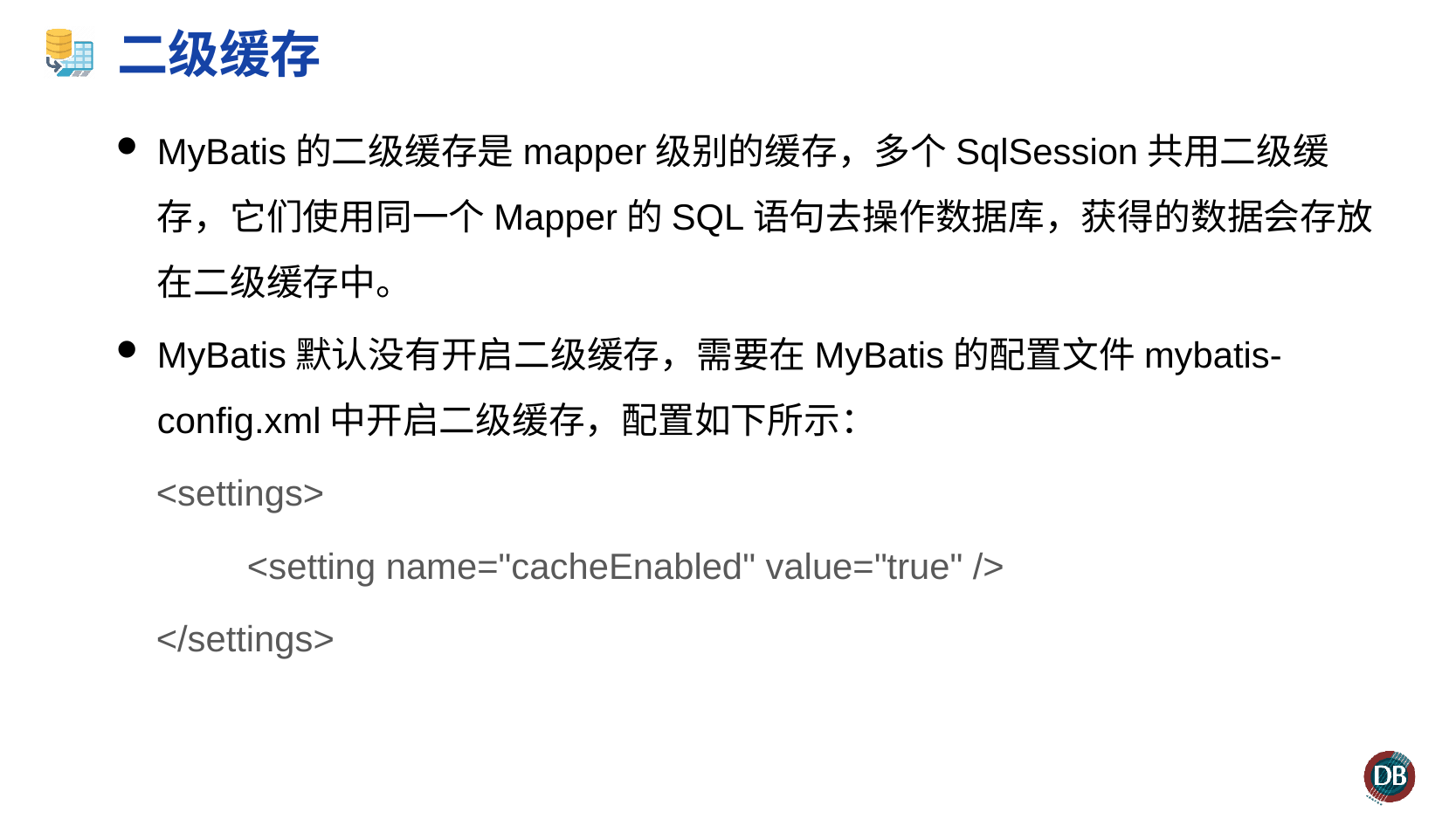

# 二级缓存
MyBatis的二级缓存是mapper级别的缓存，多个SqlSession共用二级缓存，它们使用同一个Mapper的SQL语句去操作数据库，获得的数据会存放在二级缓存中。
MyBatis默认没有开启二级缓存，需要在MyBatis的配置文件mybatis-config.xml中开启二级缓存，配置如下所示：
    <settings>
	<setting name="cacheEnabled" value="true" />
    </settings>